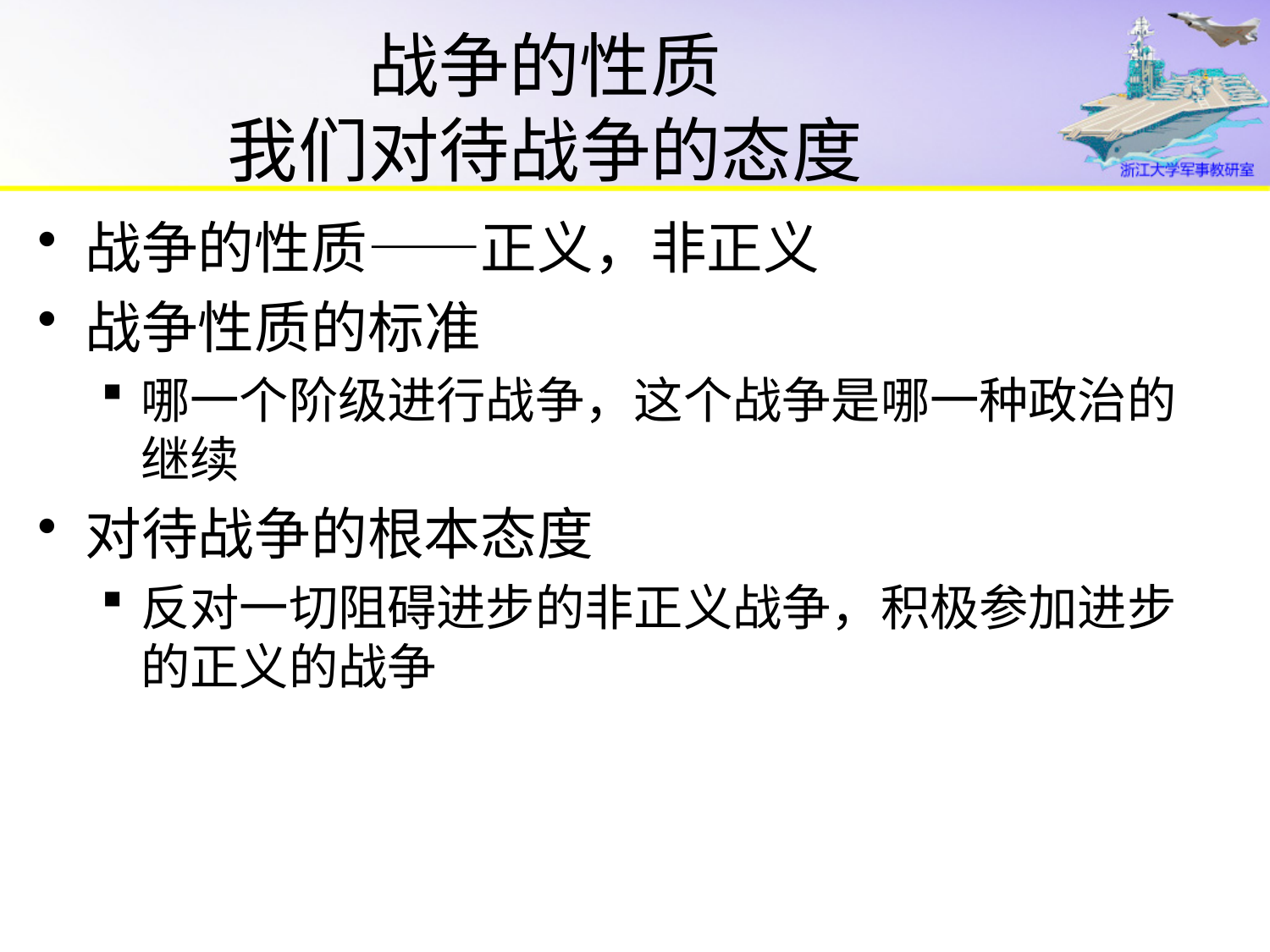

# 战争的性质 我们对待战争的态度
战争的性质——正义，非正义
战争性质的标准
哪一个阶级进行战争，这个战争是哪一种政治的继续
对待战争的根本态度
反对一切阻碍进步的非正义战争，积极参加进步的正义的战争